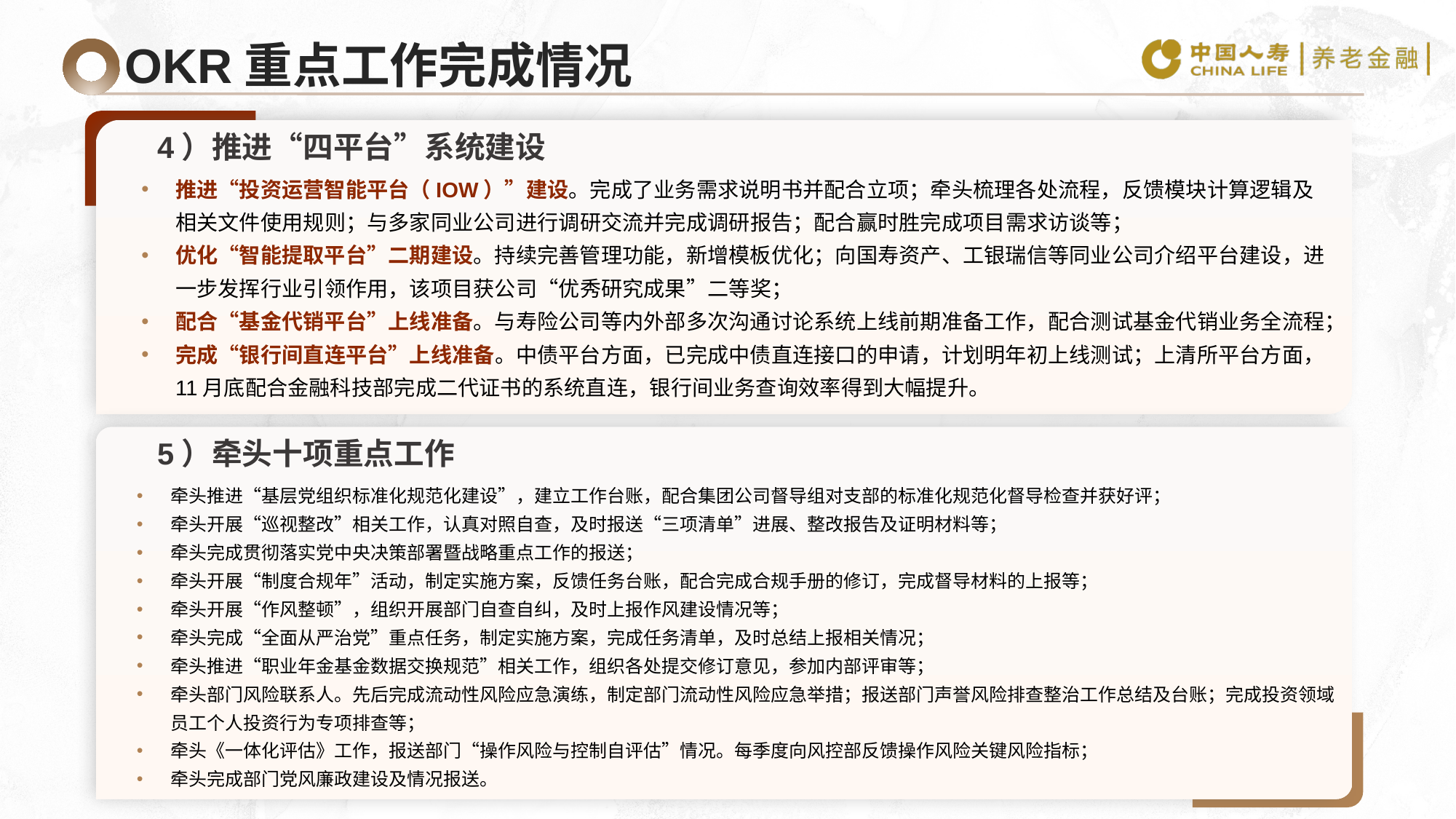

OKR重点工作完成情况

4）推进“四平台”系统建设
推进“投资运营智能平台（IOW）”建设。完成了业务需求说明书并配合立项；牵头梳理各处流程，反馈模块计算逻辑及相关文件使用规则；与多家同业公司进行调研交流并完成调研报告；配合赢时胜完成项目需求访谈等；
优化“智能提取平台”二期建设。持续完善管理功能，新增模板优化；向国寿资产、工银瑞信等同业公司介绍平台建设，进一步发挥行业引领作用，该项目获公司“优秀研究成果”二等奖；
配合“基金代销平台”上线准备。与寿险公司等内外部多次沟通讨论系统上线前期准备工作，配合测试基金代销业务全流程；
完成“银行间直连平台”上线准备。中债平台方面，已完成中债直连接口的申请，计划明年初上线测试；上清所平台方面，11月底配合金融科技部完成二代证书的系统直连，银行间业务查询效率得到大幅提升。

5）牵头十项重点工作
牵头推进“基层党组织标准化规范化建设”，建立工作台账，配合集团公司督导组对支部的标准化规范化督导检查并获好评；
牵头开展“巡视整改”相关工作，认真对照自查，及时报送“三项清单”进展、整改报告及证明材料等；
牵头完成贯彻落实党中央决策部署暨战略重点工作的报送；
牵头开展“制度合规年”活动，制定实施方案，反馈任务台账，配合完成合规手册的修订，完成督导材料的上报等；
牵头开展“作风整顿”，组织开展部门自查自纠，及时上报作风建设情况等；
牵头完成“全面从严治党”重点任务，制定实施方案，完成任务清单，及时总结上报相关情况；
牵头推进“职业年金基金数据交换规范”相关工作，组织各处提交修订意见，参加内部评审等；
牵头部门风险联系人。先后完成流动性风险应急演练，制定部门流动性风险应急举措；报送部门声誉风险排查整治工作总结及台账；完成投资领域员工个人投资行为专项排查等；
牵头《一体化评估》工作，报送部门“操作风险与控制自评估”情况。每季度向风控部反馈操作风险关键风险指标；
牵头完成部门党风廉政建设及情况报送。